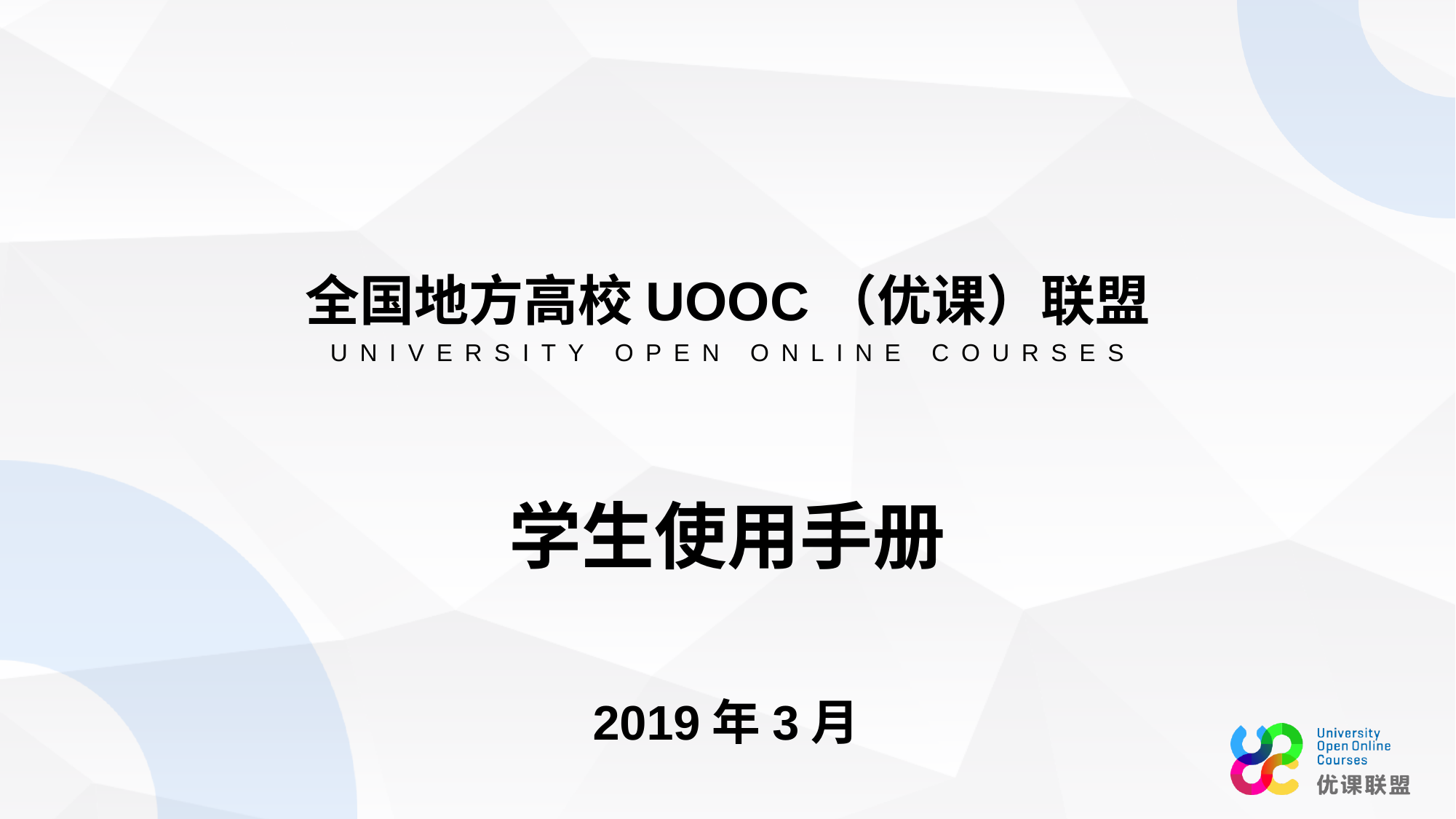

全国地方高校UOOC（优课）联盟

UNIVERSITY OPEN ONLINE COURSES
学生使用手册
2019年3月